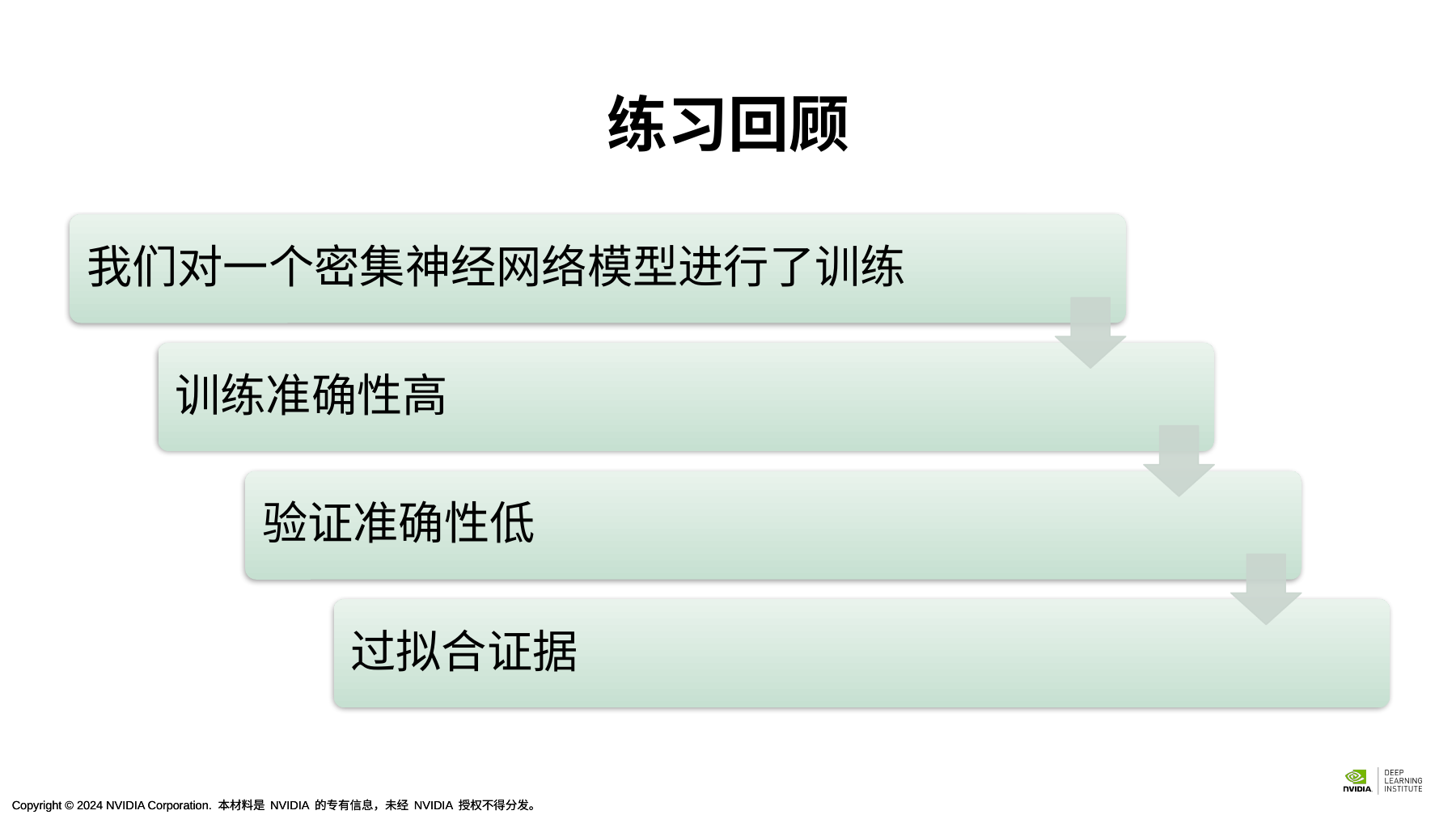

# 练习回顾

我们对一个密集神经网络模型进行了训练

训练准确性高

验证准确性低

过拟合证据